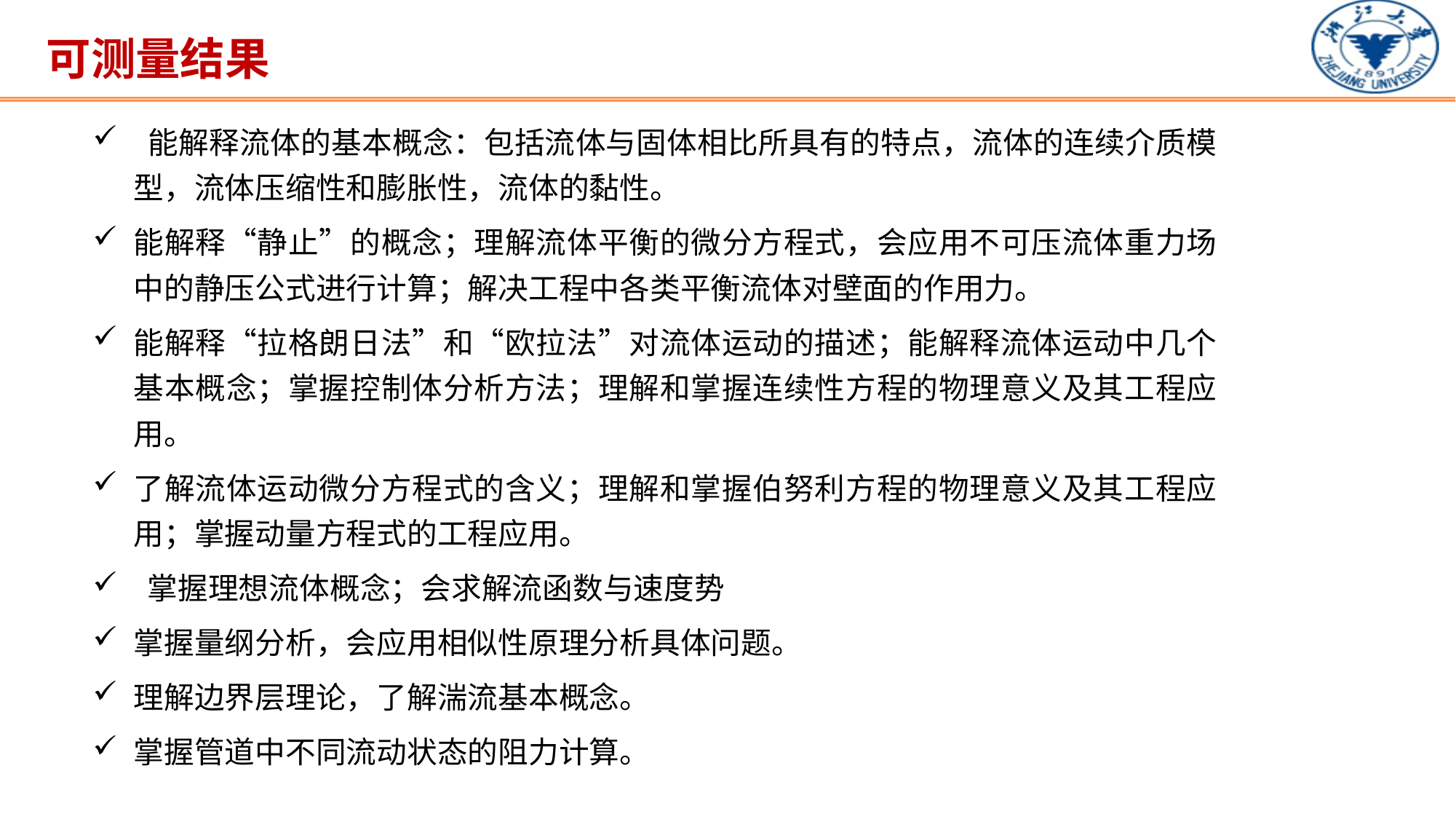

# 可测量结果
 能解释流体的基本概念：包括流体与固体相比所具有的特点，流体的连续介质模型，流体压缩性和膨胀性，流体的黏性。
能解释“静止”的概念；理解流体平衡的微分方程式，会应用不可压流体重力场中的静压公式进行计算；解决工程中各类平衡流体对壁面的作用力。
能解释“拉格朗日法”和“欧拉法”对流体运动的描述；能解释流体运动中几个基本概念；掌握控制体分析方法；理解和掌握连续性方程的物理意义及其工程应用。
了解流体运动微分方程式的含义；理解和掌握伯努利方程的物理意义及其工程应用；掌握动量方程式的工程应用。
 掌握理想流体概念；会求解流函数与速度势
掌握量纲分析，会应用相似性原理分析具体问题。
理解边界层理论，了解湍流基本概念。
掌握管道中不同流动状态的阻力计算。
3